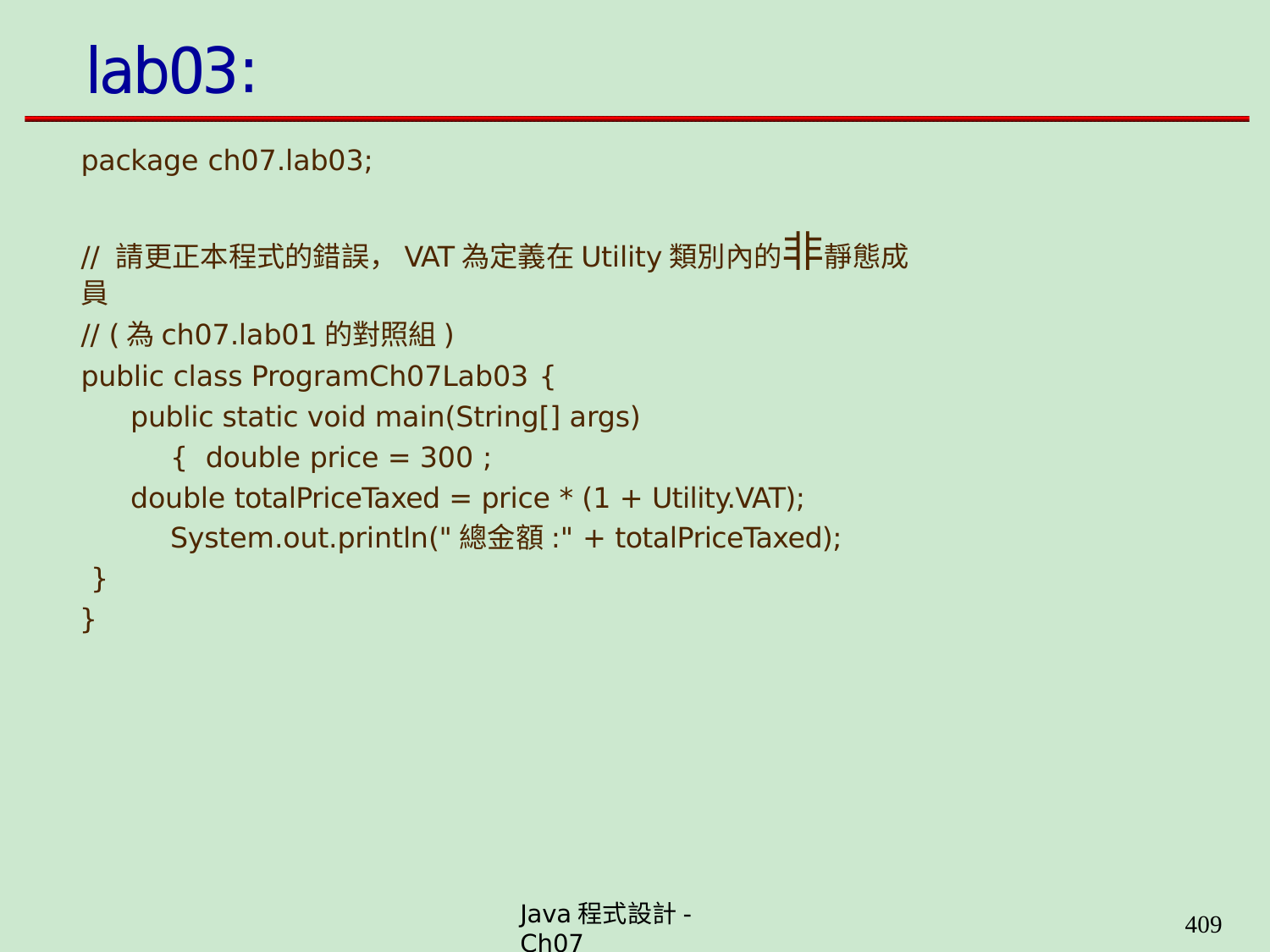

# lab03:
package ch07.lab03;

// 請更正本程式的錯誤，VAT為定義在Utility類別內的非靜態成員
// (為ch07.lab01的對照組)
public class ProgramCh07Lab03 {
public static void main(String[] args) {  double price = 300 ;
double totalPriceTaxed = price * (1 + Utility.VAT);  System.out.println("總金額:" + totalPriceTaxed);
}
}
Java程式設計-Ch07
409